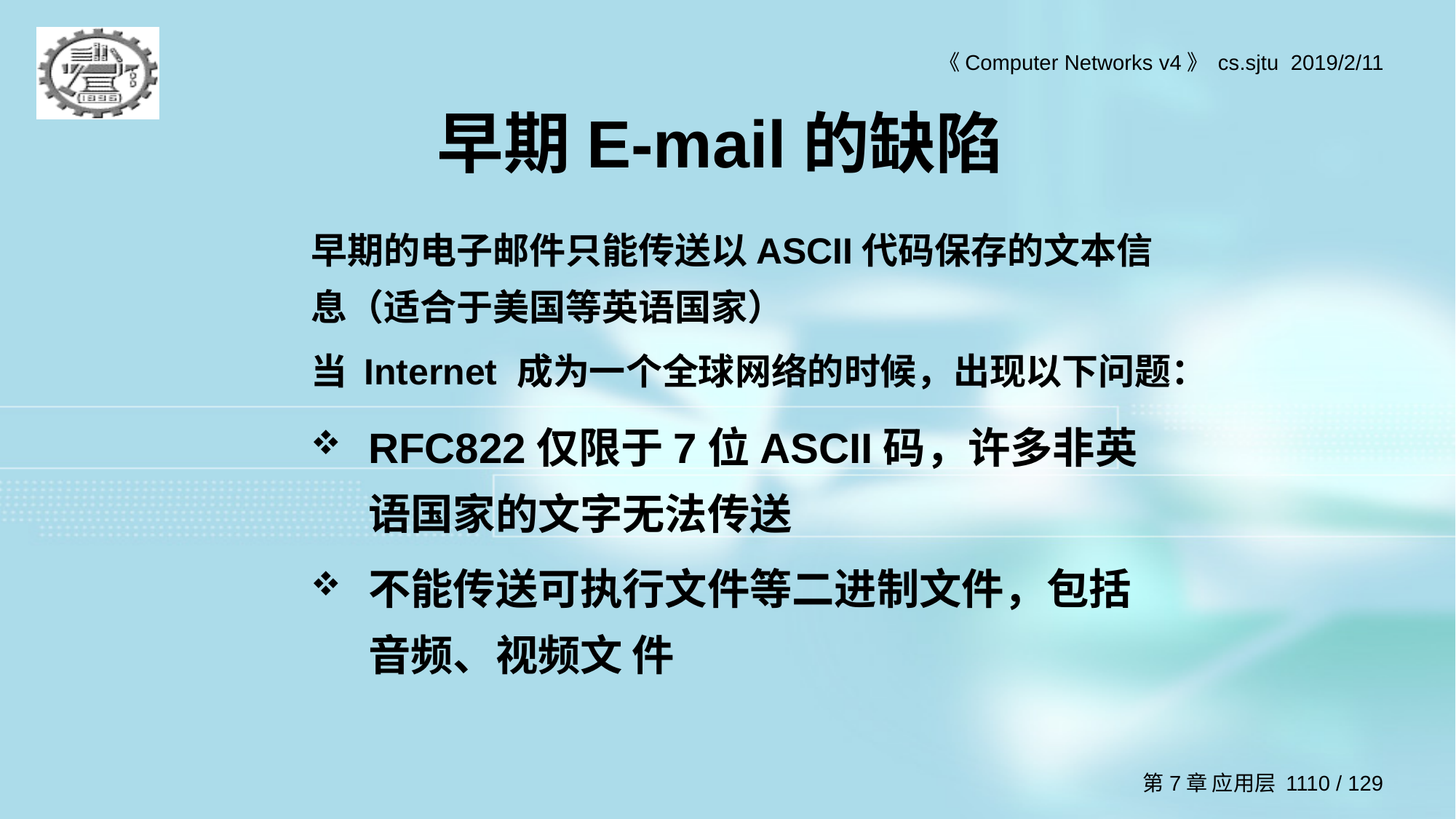

# 早期E-mail的缺陷
早期的电子邮件只能传送以ASCII代码保存的文本信息（适合于美国等英语国家）
当 Internet 成为一个全球网络的时候，出现以下问题：
RFC822仅限于7位ASCII码，许多非英语国家的文字无法传送
不能传送可执行文件等二进制文件，包括音频、视频文 件